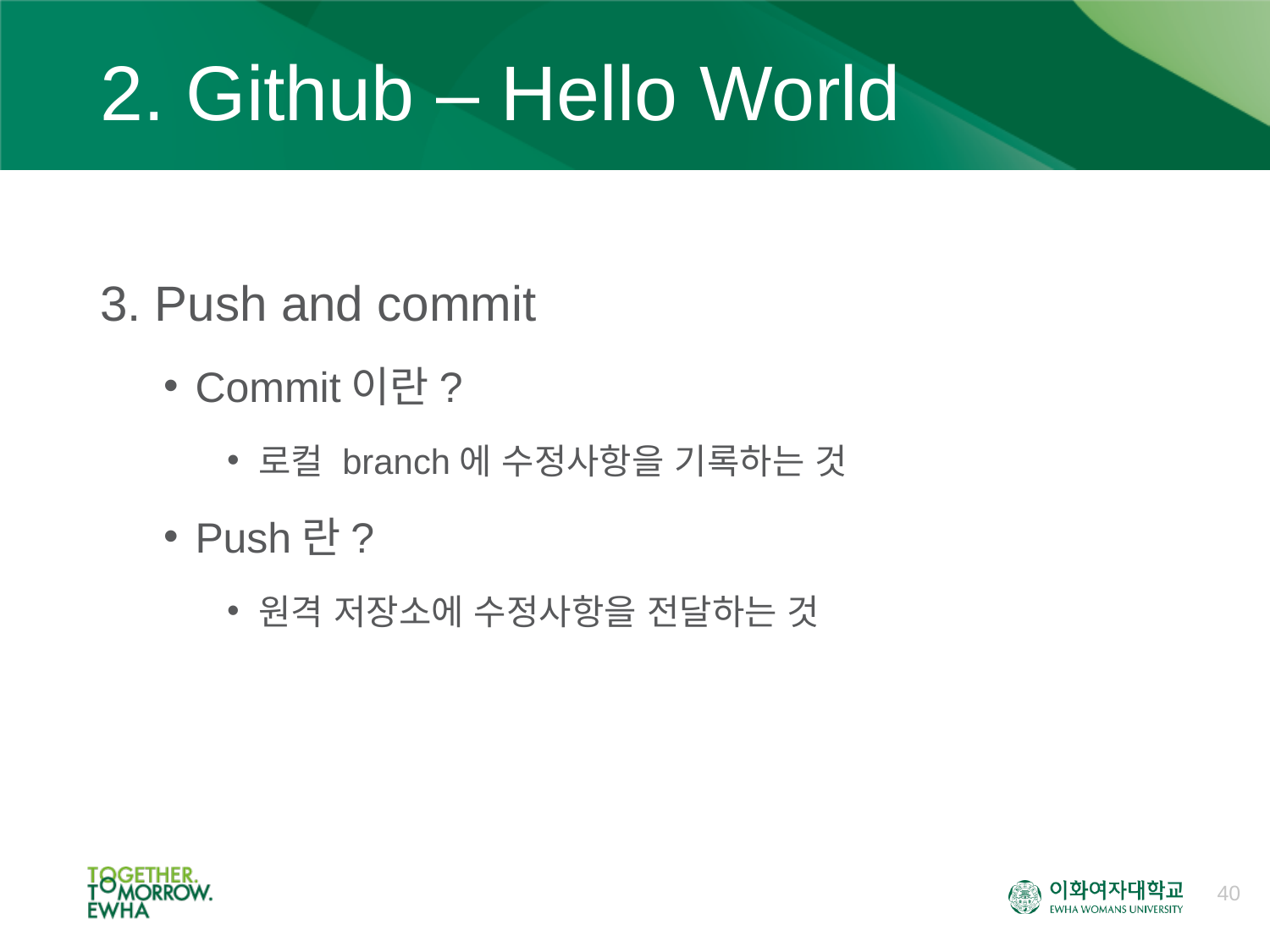

# 2. Github – Hello World
3. Push and commit
Commit이란?
로컬 branch에 수정사항을 기록하는 것
Push란?
원격 저장소에 수정사항을 전달하는 것

40